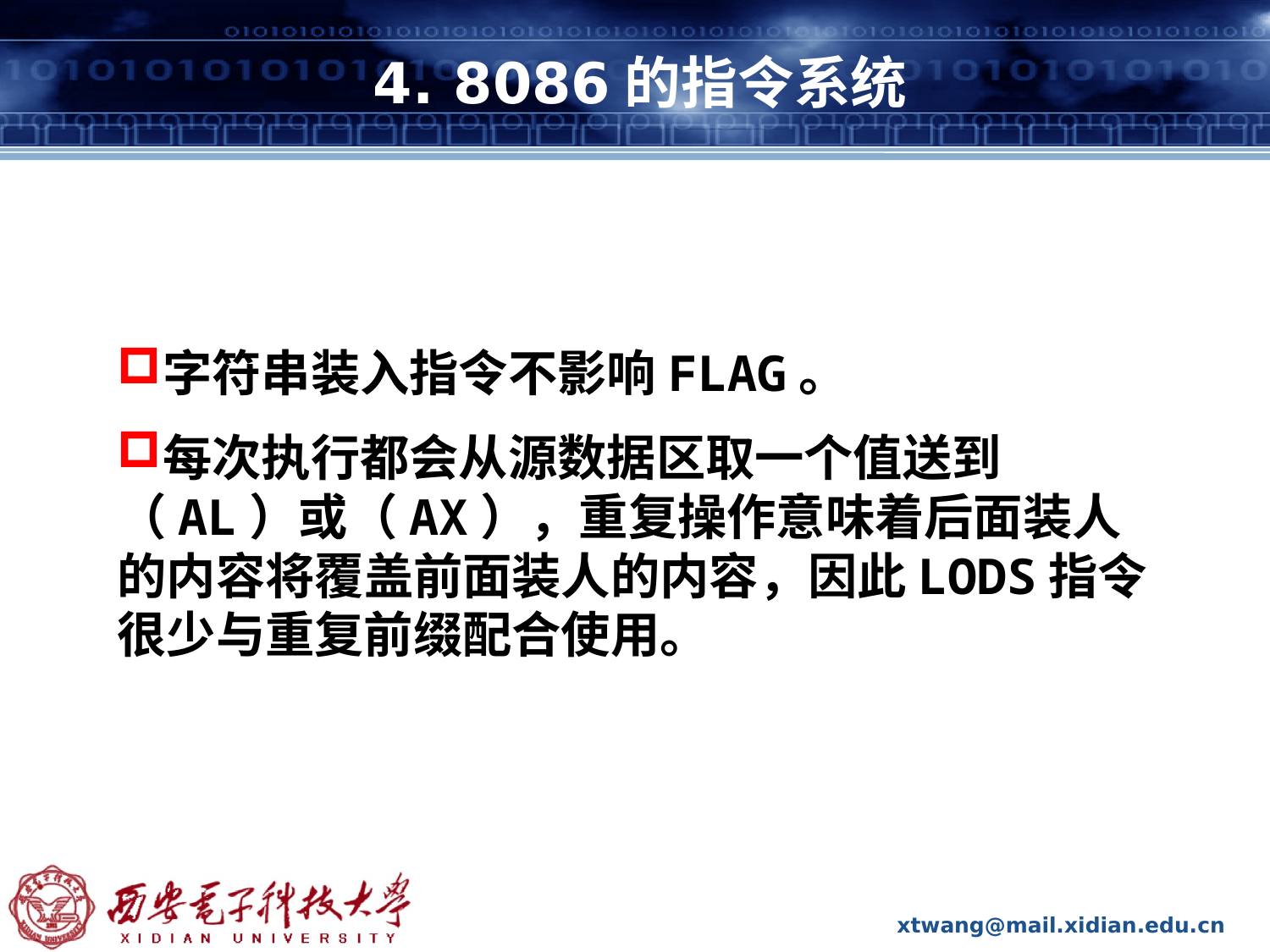

# 4. 8086的指令系统
字符串装入指令不影响FLAG。
每次执行都会从源数据区取一个值送到（AL）或（AX），重复操作意味着后面装人的内容将覆盖前面装人的内容，因此LODS指令很少与重复前缀配合使用。